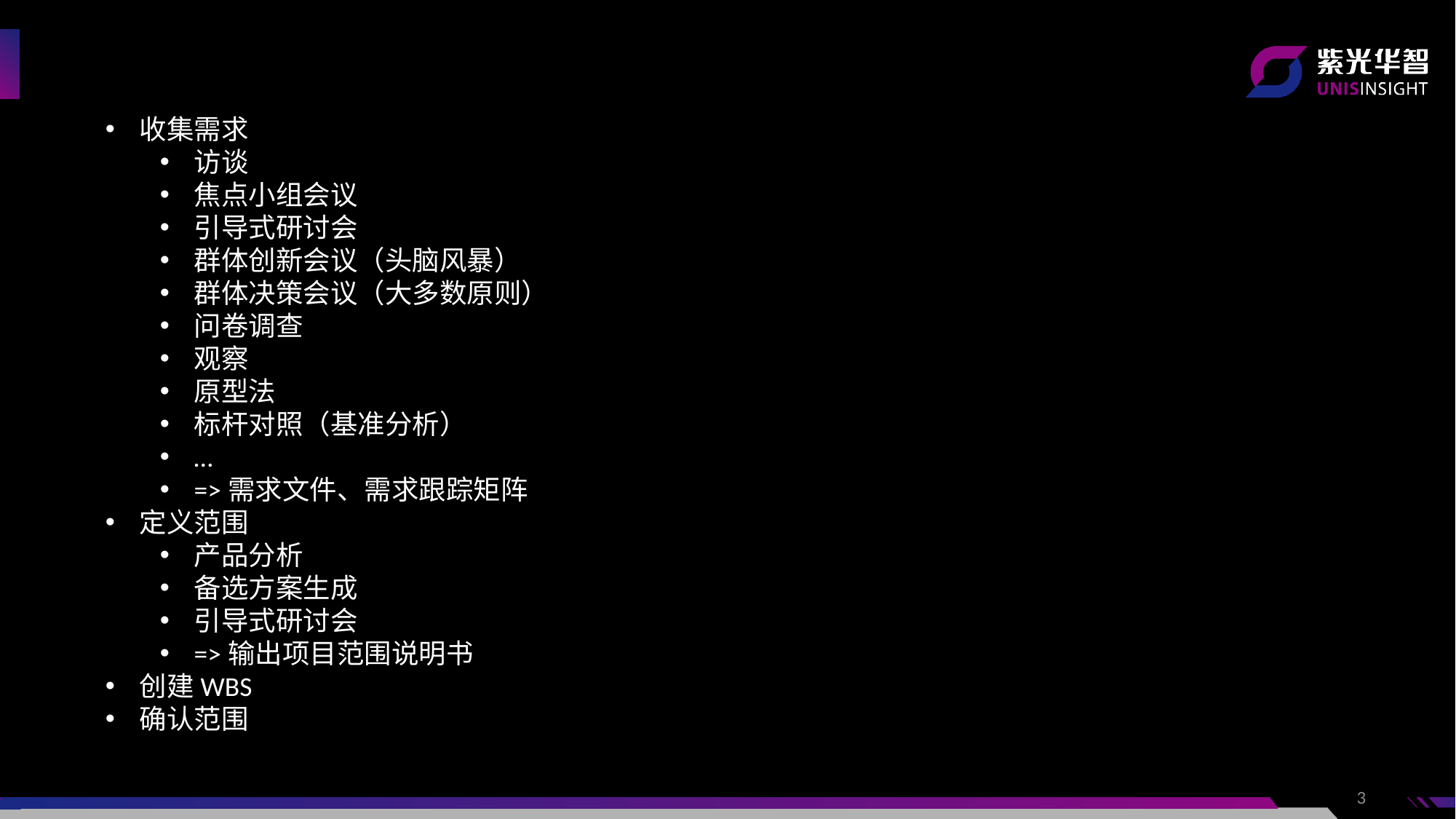

收集需求
访谈
焦点小组会议
引导式研讨会
群体创新会议（头脑风暴）
群体决策会议（大多数原则）
问卷调查
观察
原型法
标杆对照（基准分析）
…
=>需求文件、需求跟踪矩阵
定义范围
产品分析
备选方案生成
引导式研讨会
=>输出项目范围说明书
创建WBS
确认范围